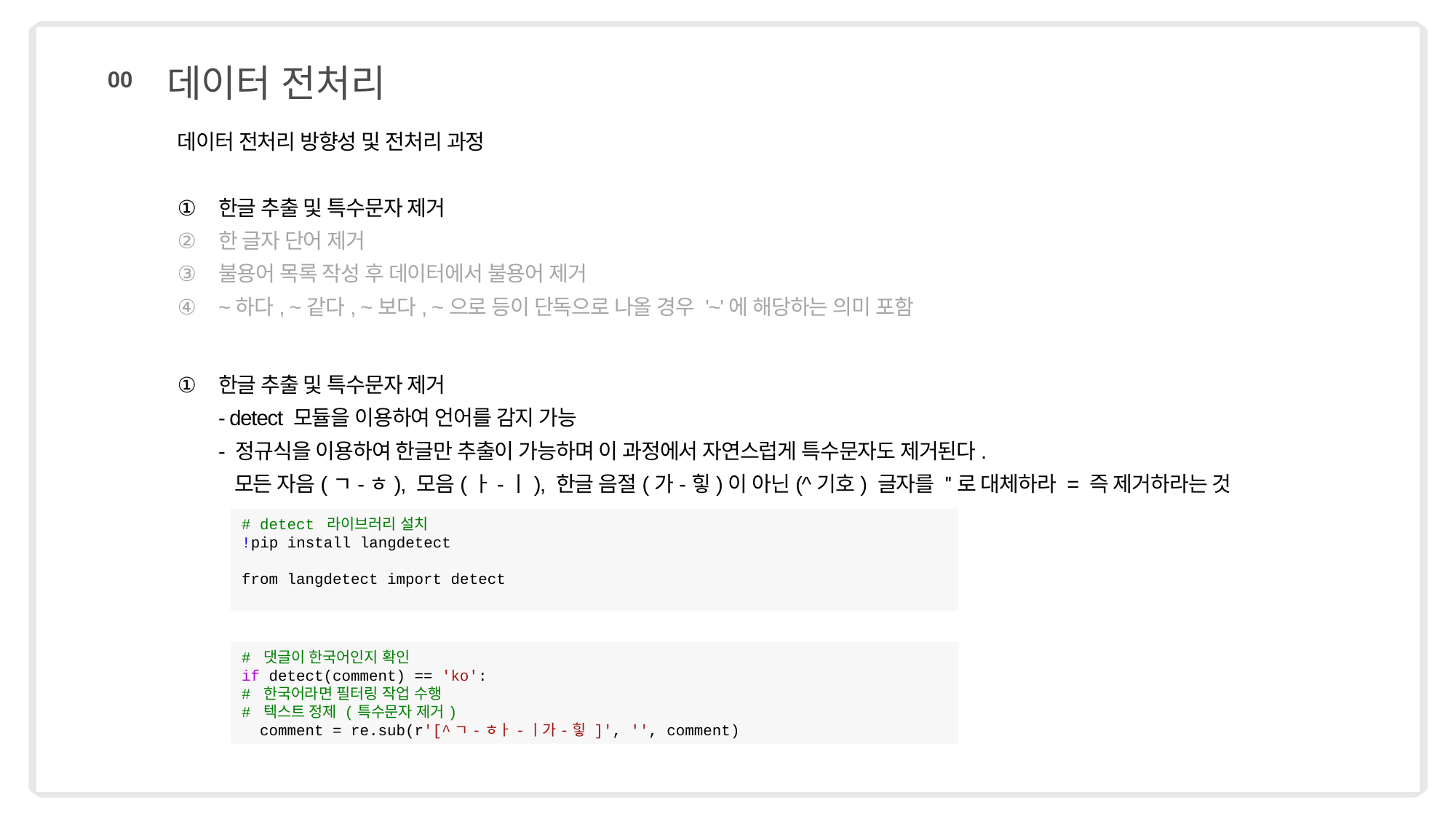

데이터 전처리
00
데이터 전처리 방향성 및 전처리 과정

한글 추출 및 특수문자 제거
한 글자 단어 제거
불용어 목록 작성 후 데이터에서 불용어 제거
~하다, ~같다, ~보다, ~으로 등이 단독으로 나올 경우 '~'에 해당하는 의미 포함
한글 추출 및 특수문자 제거
- detect 모듈을 이용하여 언어를 감지 가능
- 정규식을 이용하여 한글만 추출이 가능하며 이 과정에서 자연스럽게 특수문자도 제거된다.
  모든 자음(ㄱ-ㅎ), 모음(ㅏ-ㅣ), 한글 음절(가-힣)이 아닌(^기호) 글자를 ''로 대체하라 = 즉 제거하라는 것
# detect 라이브러리 설치
!pip install langdetect

from langdetect import detect

# 댓글이 한국어인지 확인
if detect(comment) == 'ko':
# 한국어라면 필터링 작업 수행
# 텍스트 정제 (특수문자 제거)
  comment = re.sub(r'[^ㄱ-ㅎㅏ-ㅣ가-힣 ]', '', comment)